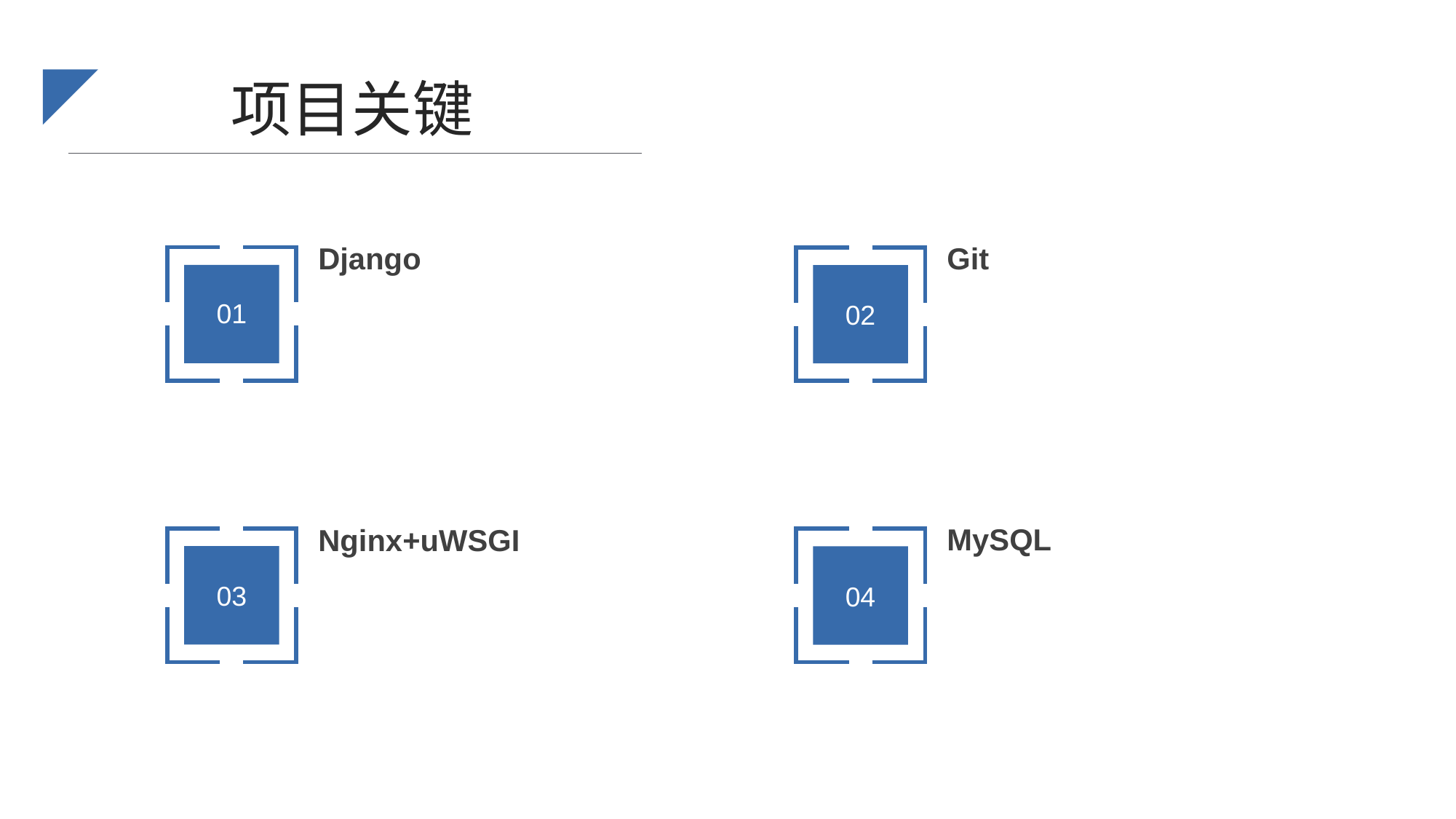

项目关键

Django
Git

01
02
MySQL
Nginx+uWSGI

03
04